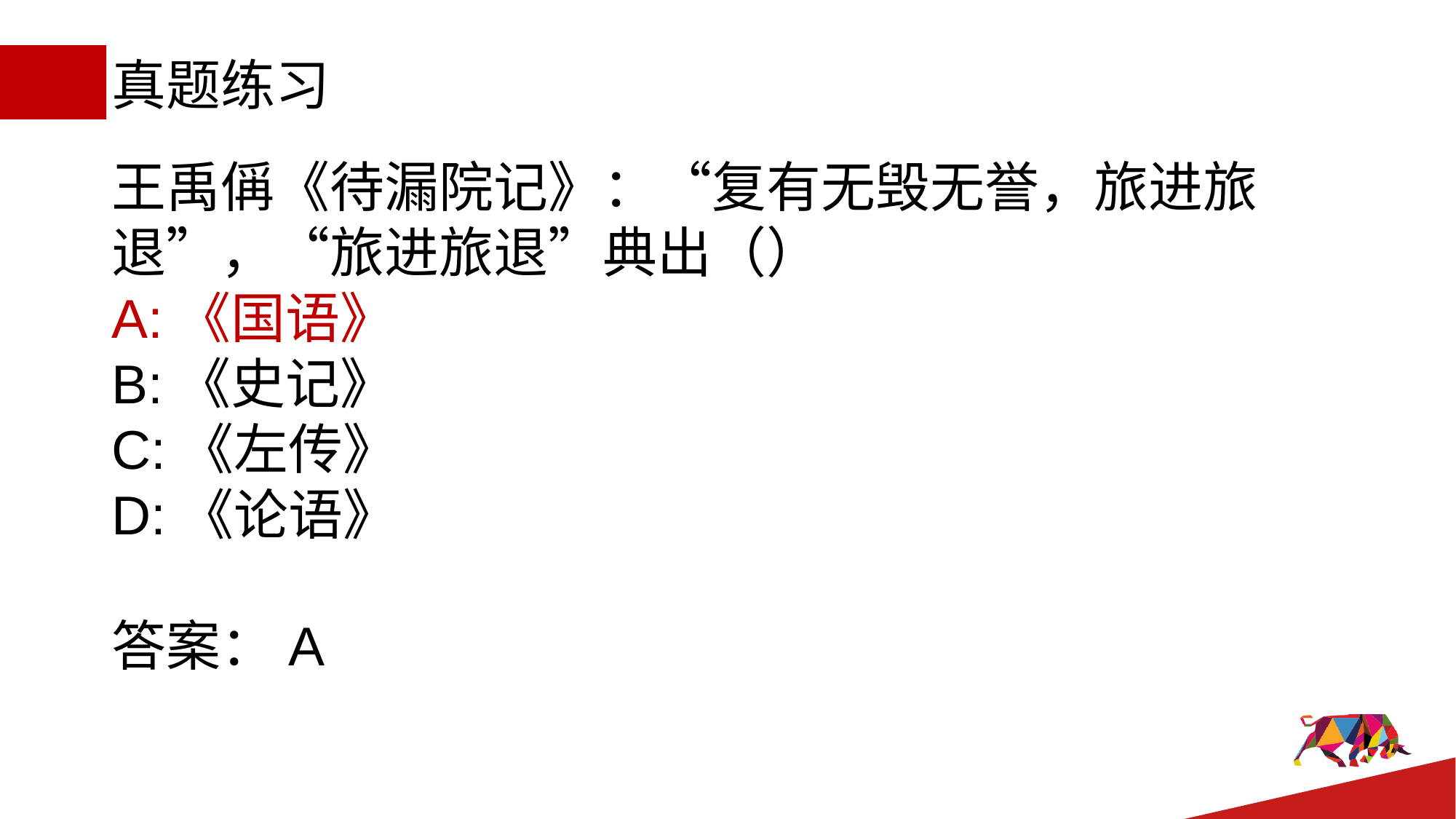

# 真题练习
王禹偁《待漏院记》：“复有无毁无誉，旅进旅退”，“旅进旅退”典出（）
A:《国语》
B:《史记》
C:《左传》
D:《论语》

答案：A